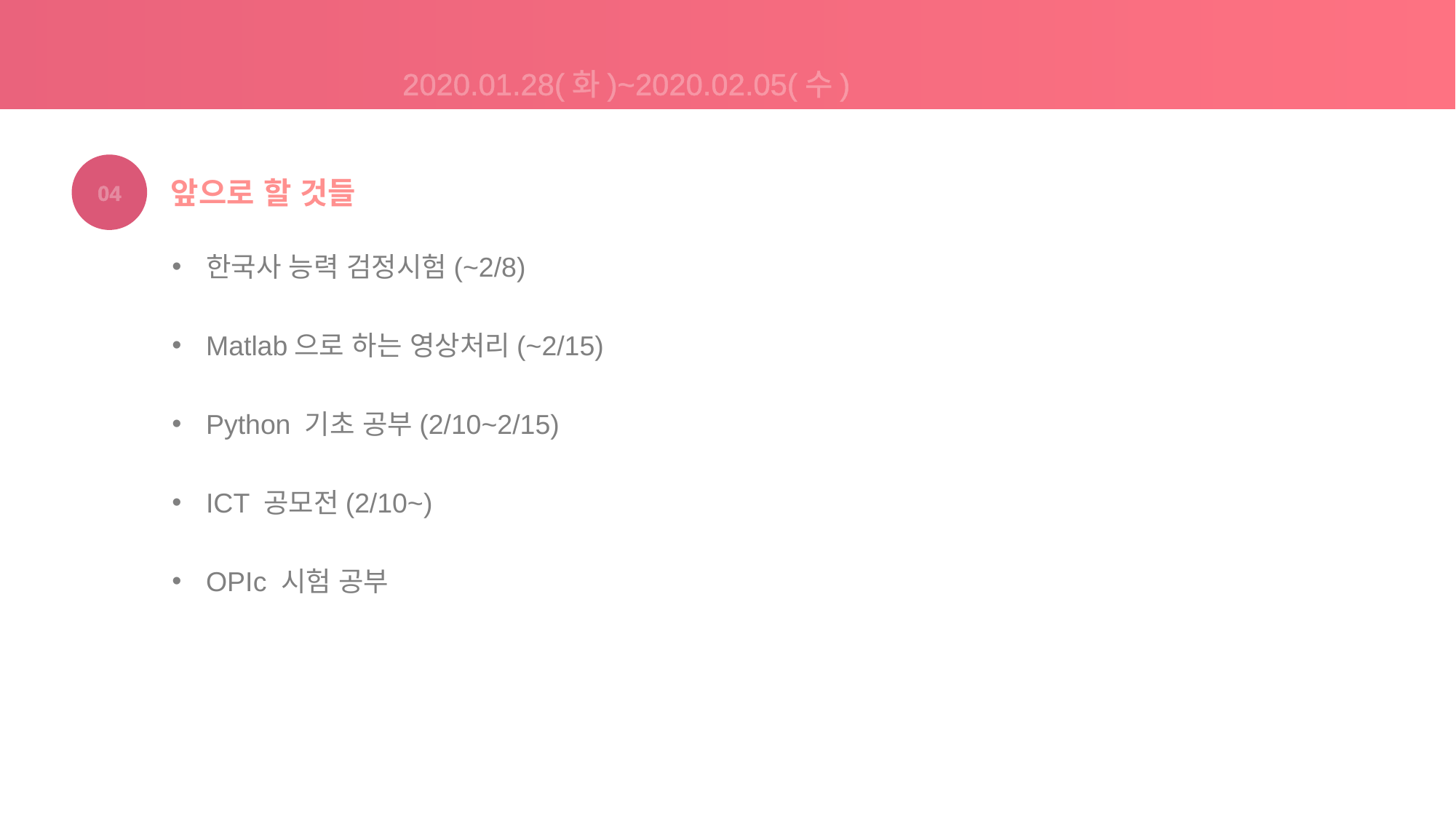

2020.01.28(화)~2020.02.05(수)
04
앞으로 할 것들
한국사 능력 검정시험(~2/8)

Matlab으로 하는 영상처리(~2/15)

Python 기초 공부(2/10~2/15)

ICT 공모전(2/10~)

OPIc 시험 공부